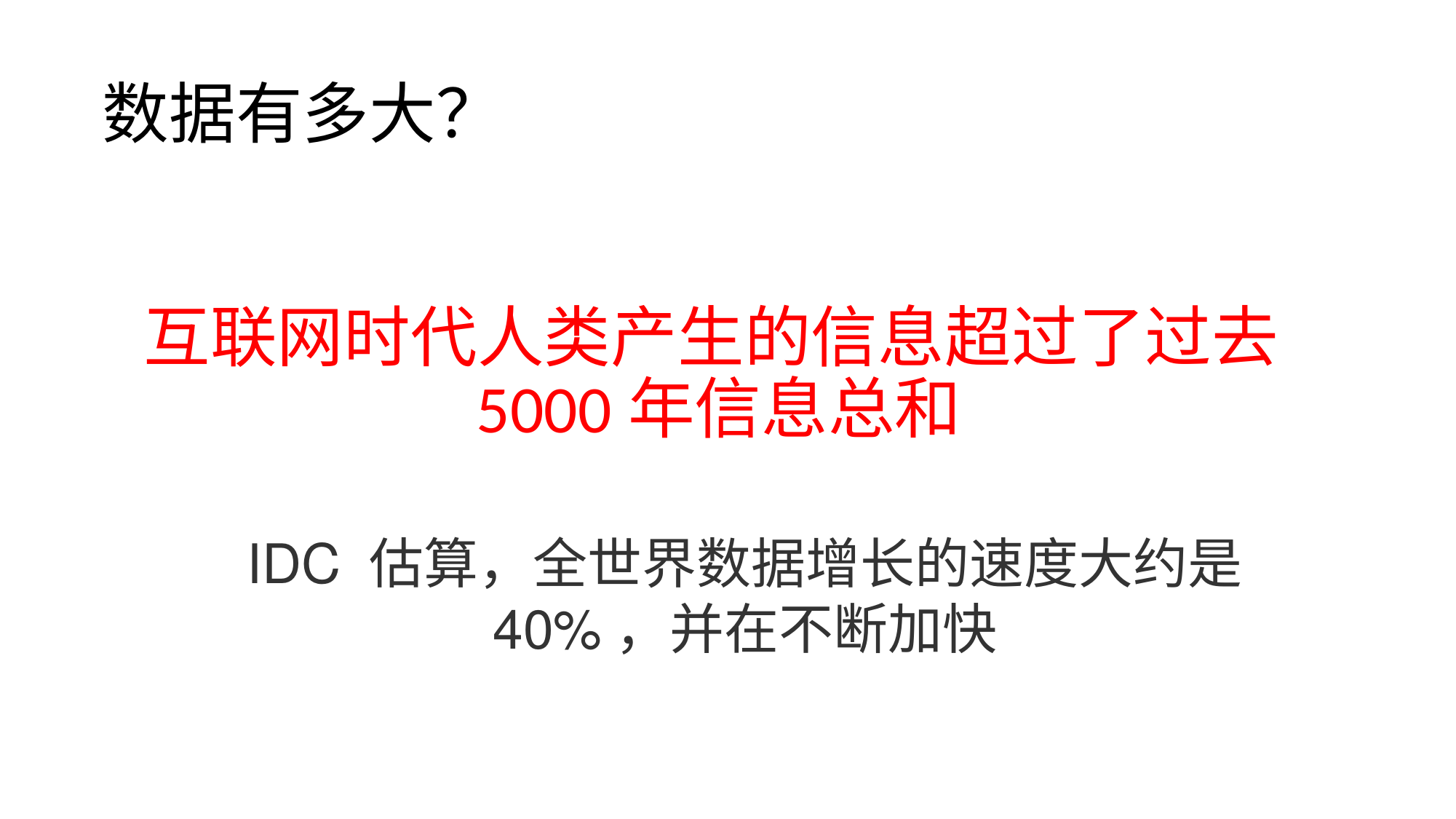

# 数据有多大？

互联网时代人类产生的信息超过了过去5000年信息总和
IDC 估算，全世界数据增长的速度大约是 40%，并在不断加快